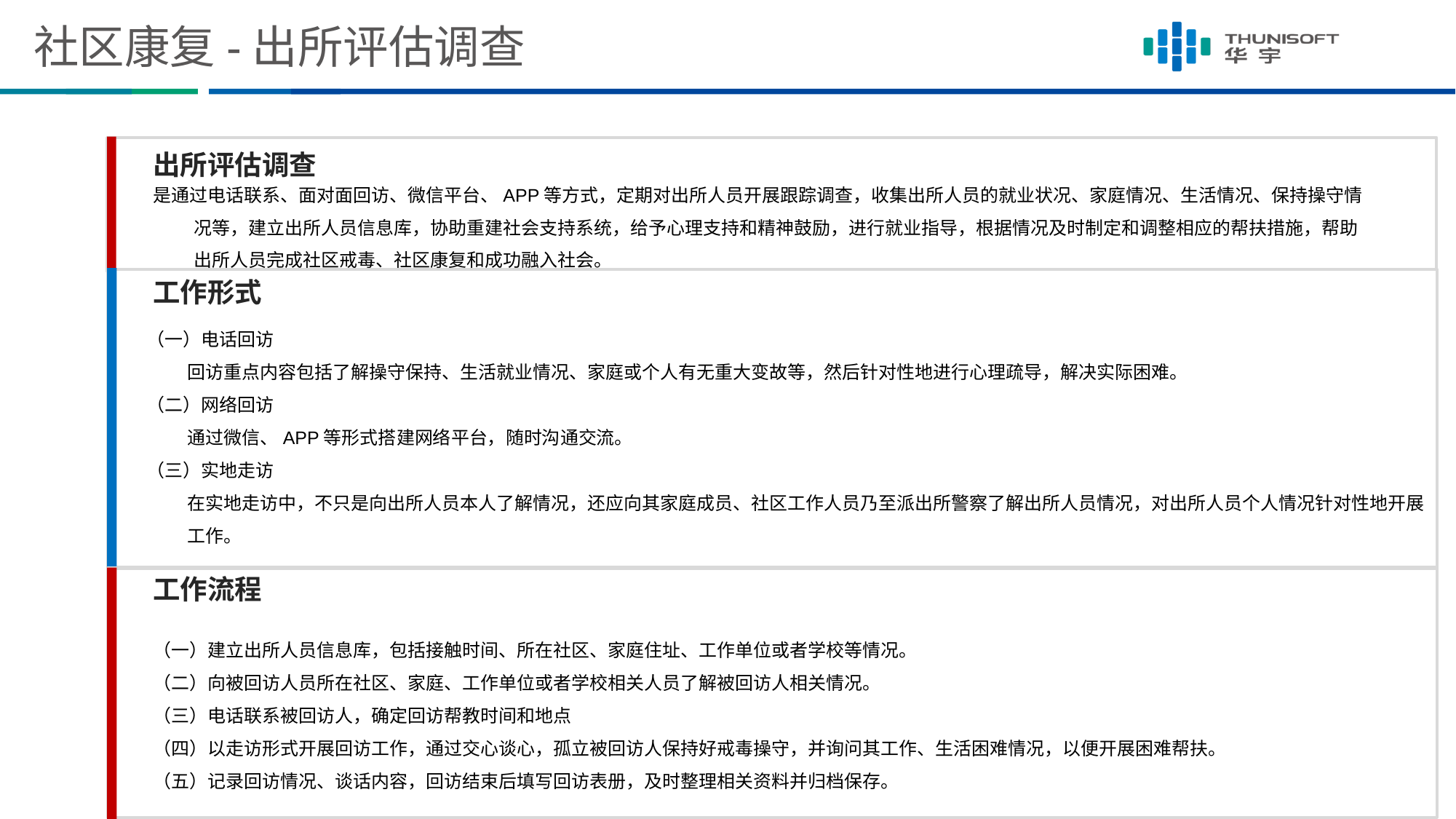

# 社区康复-出所评估调查

出所评估调查
是通过电话联系、面对面回访、微信平台、APP等方式，定期对出所人员开展跟踪调查，收集出所人员的就业状况、家庭情况、生活情况、保持操守情况等，建立出所人员信息库，协助重建社会支持系统，给予心理支持和精神鼓励，进行就业指导，根据情况及时制定和调整相应的帮扶措施，帮助出所人员完成社区戒毒、社区康复和成功融入社会。

工作形式
（一）电话回访
	回访重点内容包括了解操守保持、生活就业情况、家庭或个人有无重大变故等，然后针对性地进行心理疏导，解决实际困难。
（二）网络回访
	通过微信、APP等形式搭建网络平台，随时沟通交流。
（三）实地走访
	在实地走访中，不只是向出所人员本人了解情况，还应向其家庭成员、社区工作人员乃至派出所警察了解出所人员情况，对出所人员个人情况针对性地开展工作。
工作流程

（一）建立出所人员信息库，包括接触时间、所在社区、家庭住址、工作单位或者学校等情况。
（二）向被回访人员所在社区、家庭、工作单位或者学校相关人员了解被回访人相关情况。
（三）电话联系被回访人，确定回访帮教时间和地点
（四）以走访形式开展回访工作，通过交心谈心，孤立被回访人保持好戒毒操守，并询问其工作、生活困难情况，以便开展困难帮扶。
（五）记录回访情况、谈话内容，回访结束后填写回访表册，及时整理相关资料并归档保存。